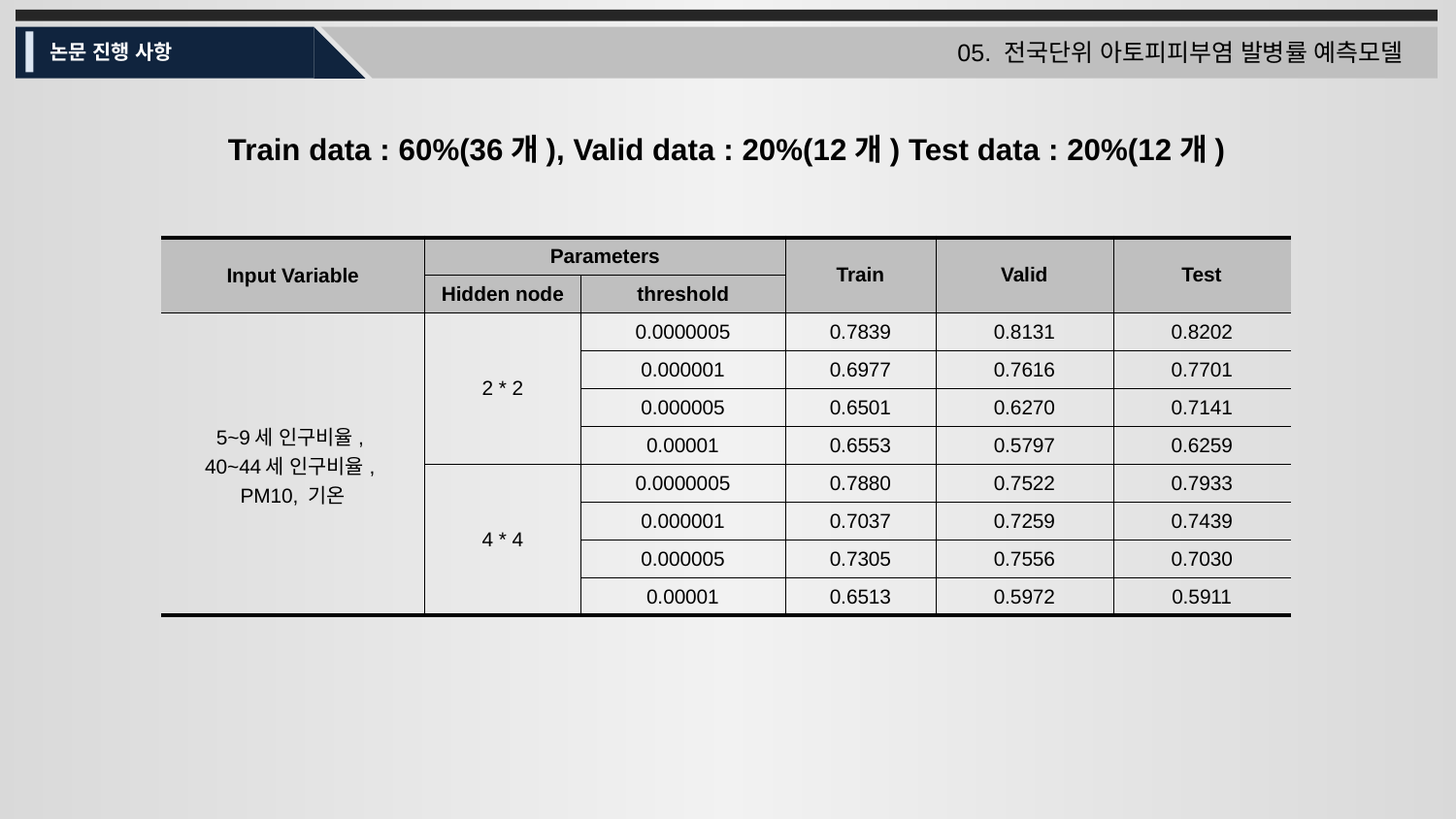

05. 전국단위 아토피피부염 발병률 예측모델

논문 진행 사항
Train data : 60%(36개), Valid data : 20%(12개) Test data : 20%(12개)
| Input Variable | Parameters |  | Train | Valid | Test |
| --- | --- | --- | --- | --- | --- |
| Input Variable | Hidden node | threshold | R2 | R2 | R2 |
| 5~9세 인구비율, 40~44세 인구비율, PM10, 기온 | 2 \* 2 | 0.0000005 | 0.7839 | 0.8131 | 0.8202 |
|  | 2 | 0.000001 | 0.6977 | 0.7616 | 0.7701 |
|  | 3 | 0.000005 | 0.6501 | 0.6270 | 0.7141 |
|  |  | 0.00001 | 0.6553 | 0.5797 | 0.6259 |
|  | 4 \* 4 | 0.0000005 | 0.7880 | 0.7522 | 0.7933 |
|  |  | 0.000001 | 0.7037 | 0.7259 | 0.7439 |
|  | 2 | 0.000005 | 0.7305 | 0.7556 | 0.7030 |
|  | 4 | 0.00001 | 0.6513 | 0.5972 | 0.5911 |